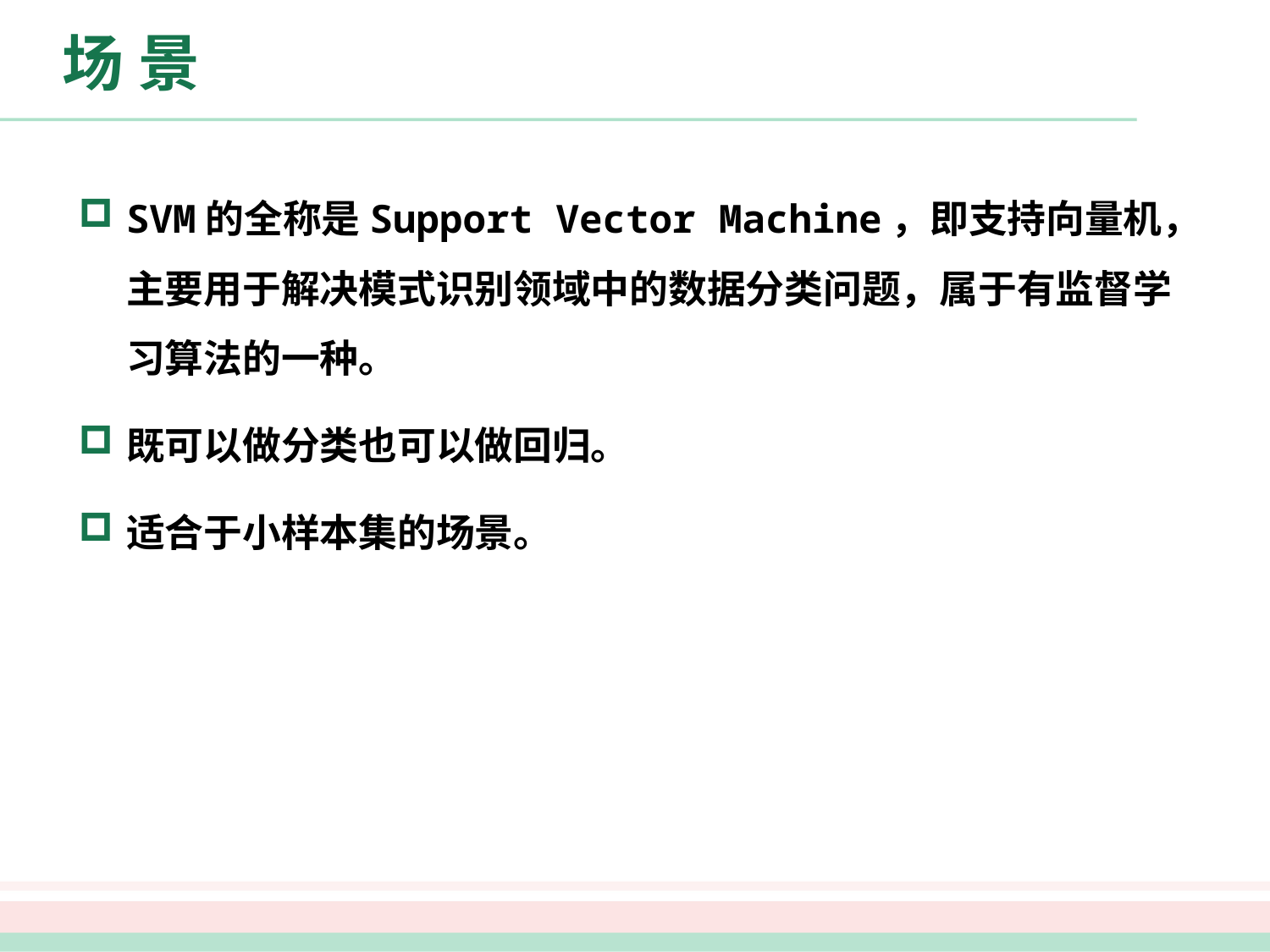

# 场 景
SVM的全称是Support Vector Machine，即支持向量机，主要用于解决模式识别领域中的数据分类问题，属于有监督学习算法的一种。
既可以做分类也可以做回归。
适合于小样本集的场景。